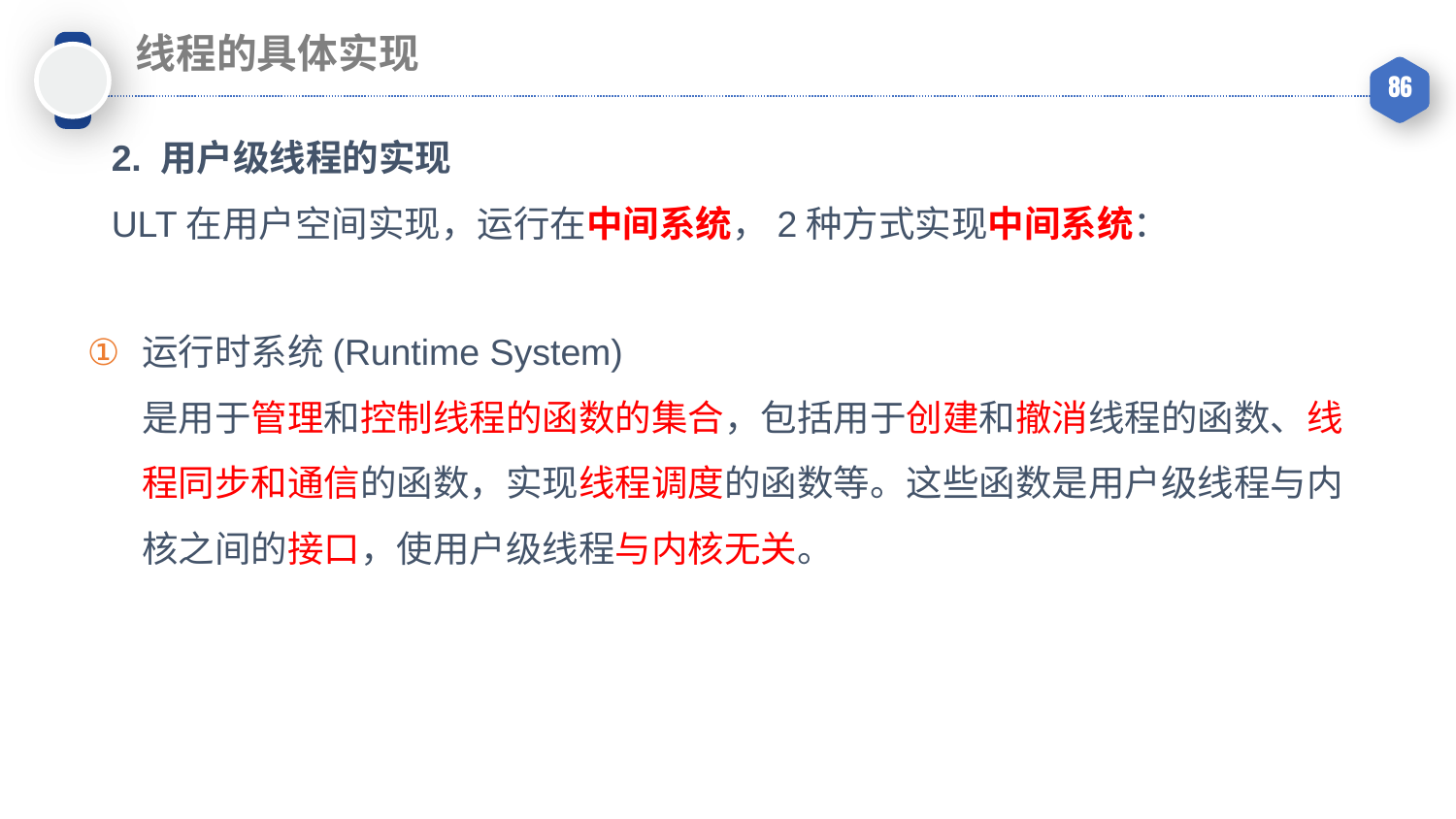

线程的具体实现
# 2. 用户级线程的实现 ULT在用户空间实现，运行在中间系统，2种方式实现中间系统：
运行时系统(Runtime System)
是用于管理和控制线程的函数的集合，包括用于创建和撤消线程的函数、线程同步和通信的函数，实现线程调度的函数等。这些函数是用户级线程与内核之间的接口，使用户级线程与内核无关。